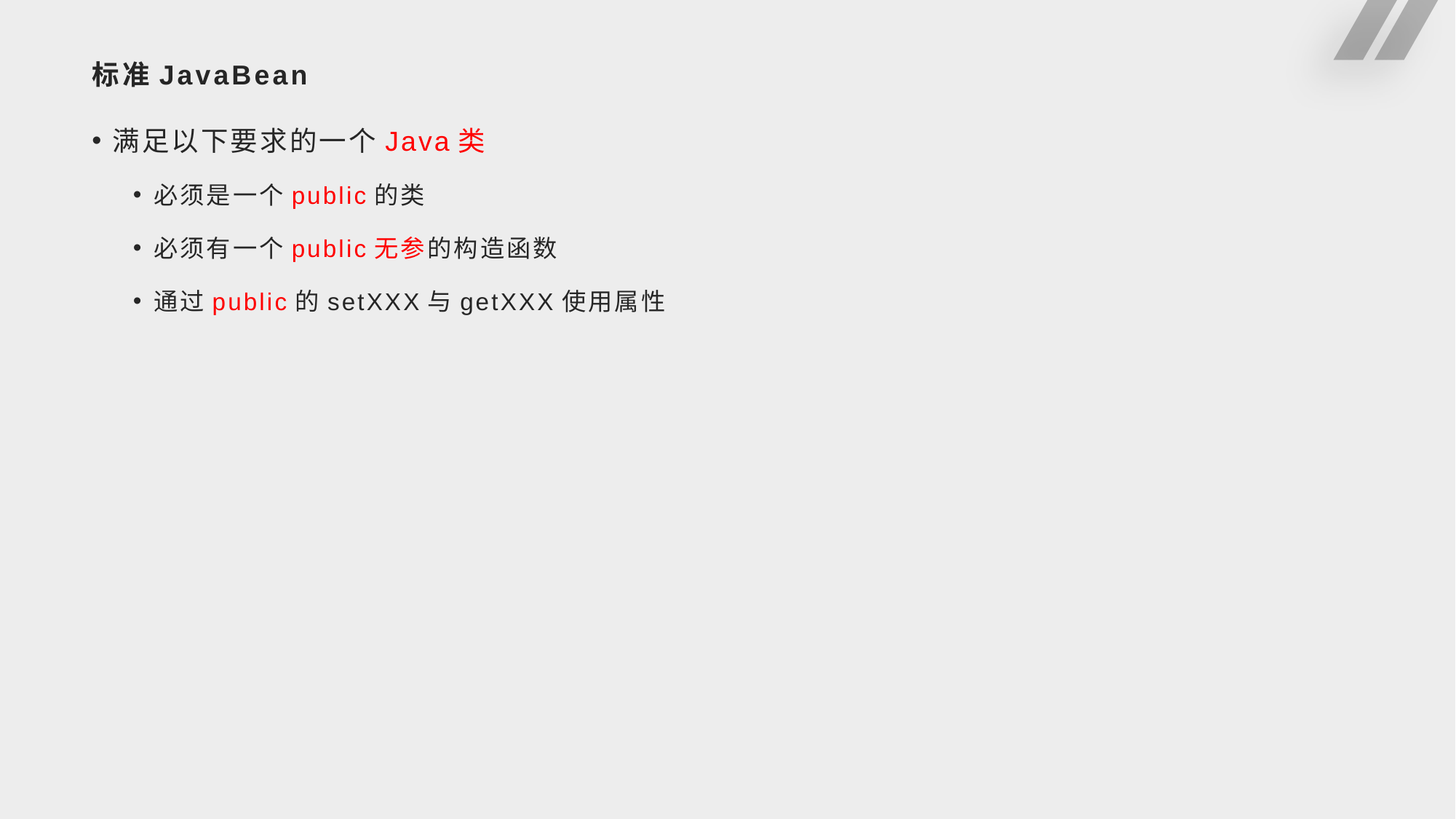

# 标准JavaBean
满足以下要求的一个Java类
必须是一个public的类
必须有一个public无参的构造函数
通过public的setXXX与getXXX使用属性